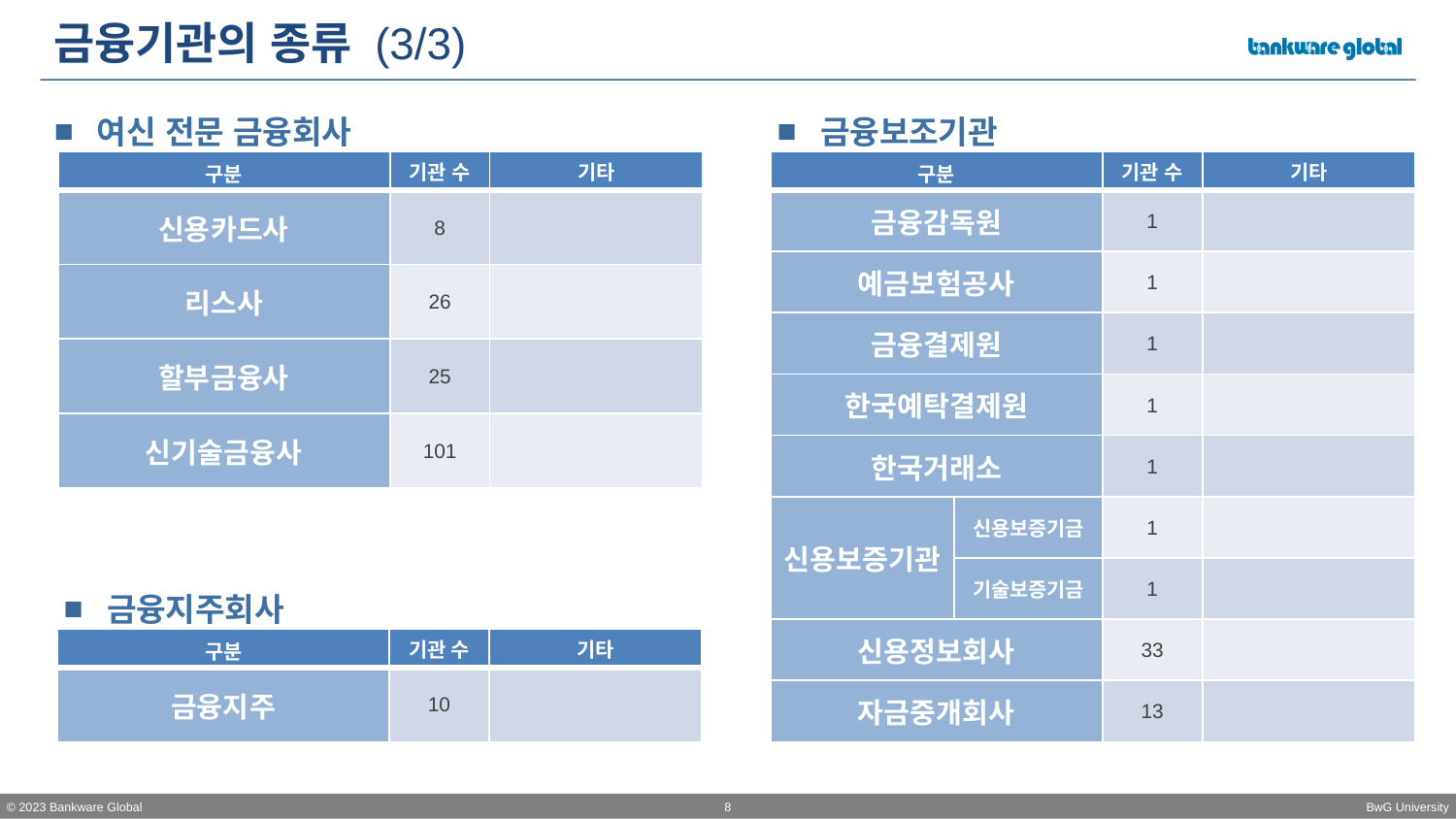

# 금융기관의 종류 (3/3)
여신 전문 금융회사
금융보조기관
| 구분 | 기관 수 | 기타 |
| --- | --- | --- |
| 신용카드사 | 8 |  |
| 리스사 | 26 |  |
| 할부금융사 | 25 |  |
| 신기술금융사 | 101 |  |
| 구분 |  | 기관 수 | 기타 |
| --- | --- | --- | --- |
| 금융감독원 |  | 1 |  |
| 예금보험공사 |  | 1 |  |
| 금융결제원 |  | 1 |  |
| 한국예탁결제원 |  | 1 |  |
| 한국거래소 |  | 1 |  |
| 신용보증기관 | 신용보증기금 | 1 |  |
|  | 기술보증기금 | 1 |  |
| 신용정보회사 |  | 33 |  |
| 자금중개회사 |  | 13 |  |
금융지주회사
| 구분 | 기관 수 | 기타 |
| --- | --- | --- |
| 금융지주 | 10 |  |
8